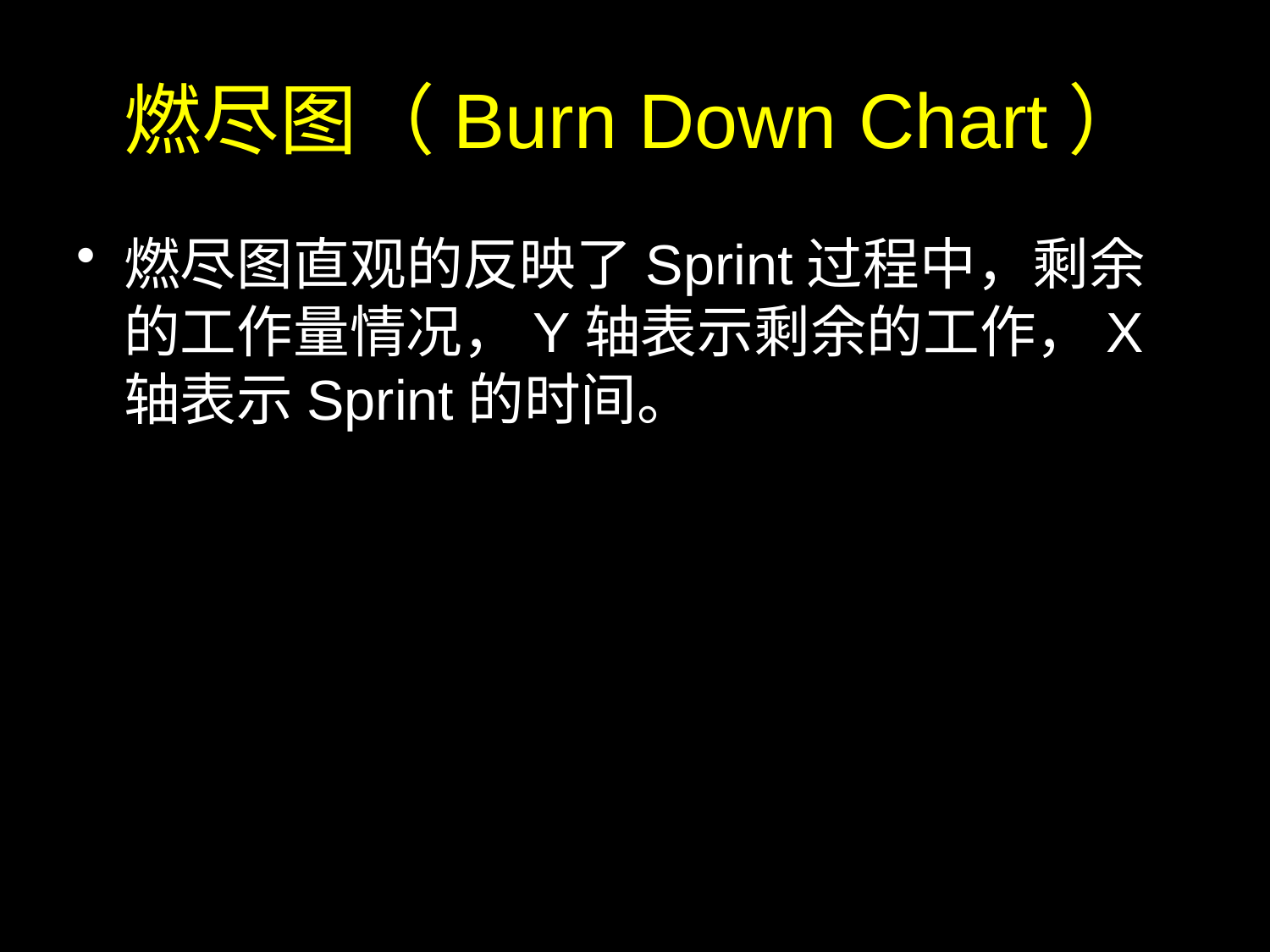

# 燃尽图（Burn Down Chart）
燃尽图直观的反映了Sprint过程中，剩余的工作量情况，Y轴表示剩余的工作，X轴表示Sprint的时间。